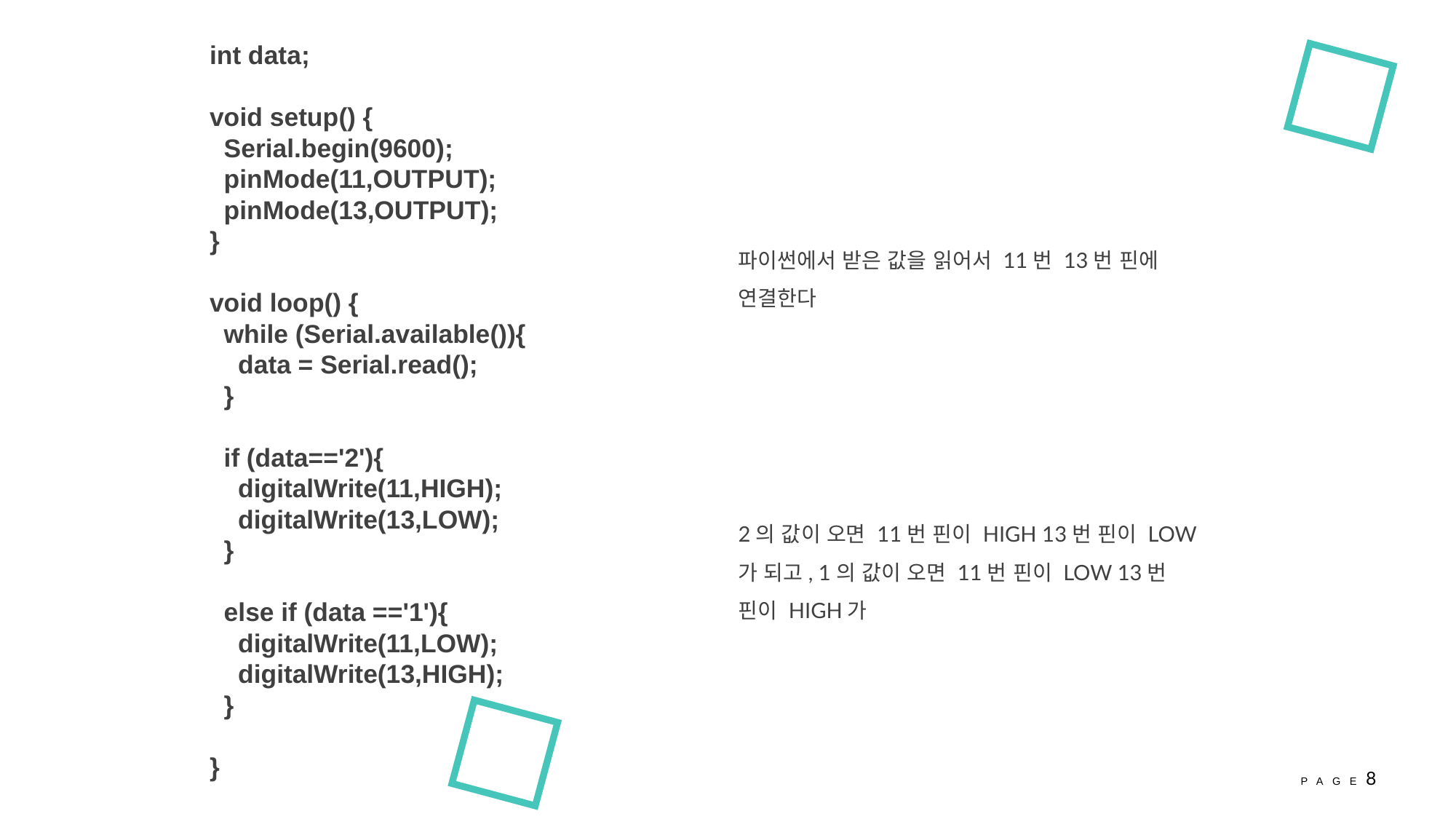

int data;

void setup() {
  Serial.begin(9600);
  pinMode(11,OUTPUT);
  pinMode(13,OUTPUT);
}

void loop() {
  while (Serial.available()){
    data = Serial.read();
  }

  if (data=='2'){
    digitalWrite(11,HIGH);
    digitalWrite(13,LOW);
  }

  else if (data =='1'){
    digitalWrite(11,LOW);
    digitalWrite(13,HIGH);
  }

}

파이썬에서 받은 값을 읽어서 11번 13번 핀에 연결한다
2의 값이 오면 11번 핀이 HIGH 13번 핀이 LOW가 되고, 1의 값이 오면 11번 핀이 LOW 13번 핀이 HIGH가